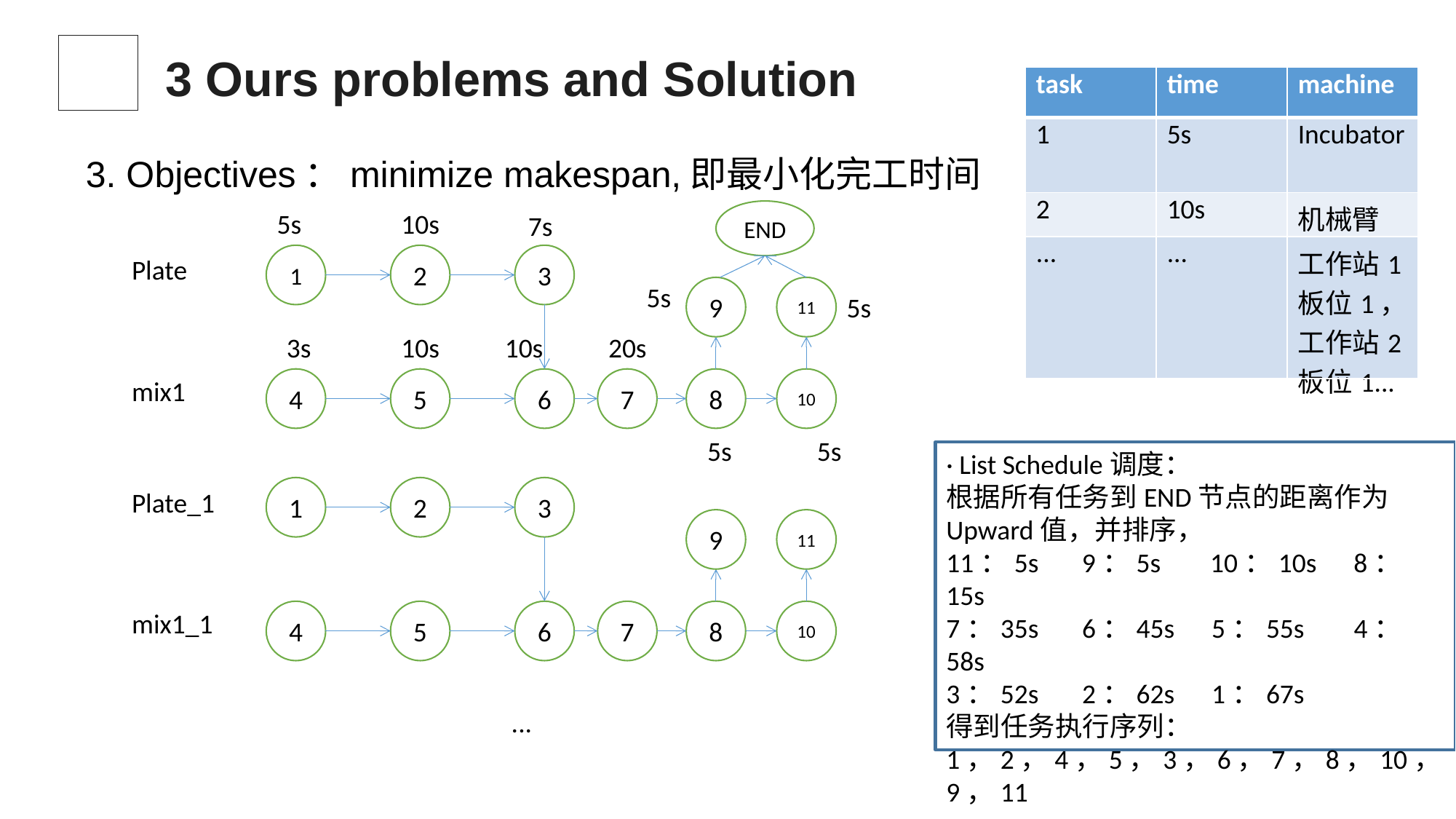

3 Ours problems and Solution

| task | time | machine |
| --- | --- | --- |
| 1 | 5s | Incubator |
| 2 | 10s | 机械臂 |
| ... | ... | 工作站1板位1，工作站2板位1... |
3. Objectives：minimize makespan,即最小化完工时间
5s
10s
END
7s
1
2
3
Plate
5s
9
11
5s
3s
10s
10s
20s
mix1
4
5
6
7
8
10
5s
5s
· List Schedule调度：
根据所有任务到END节点的距离作为Upward值，并排序，
11：5s       9：5s        10：10s      8：15s
7：35s       6：45s      5：55s        4：58s
3：52s       2：62s      1：67s
得到任务执行序列：
1，2，4，5，3，6，7，8，10，9，11
1
2
3
Plate_1
9
11
mix1_1
4
5
6
7
8
10
...